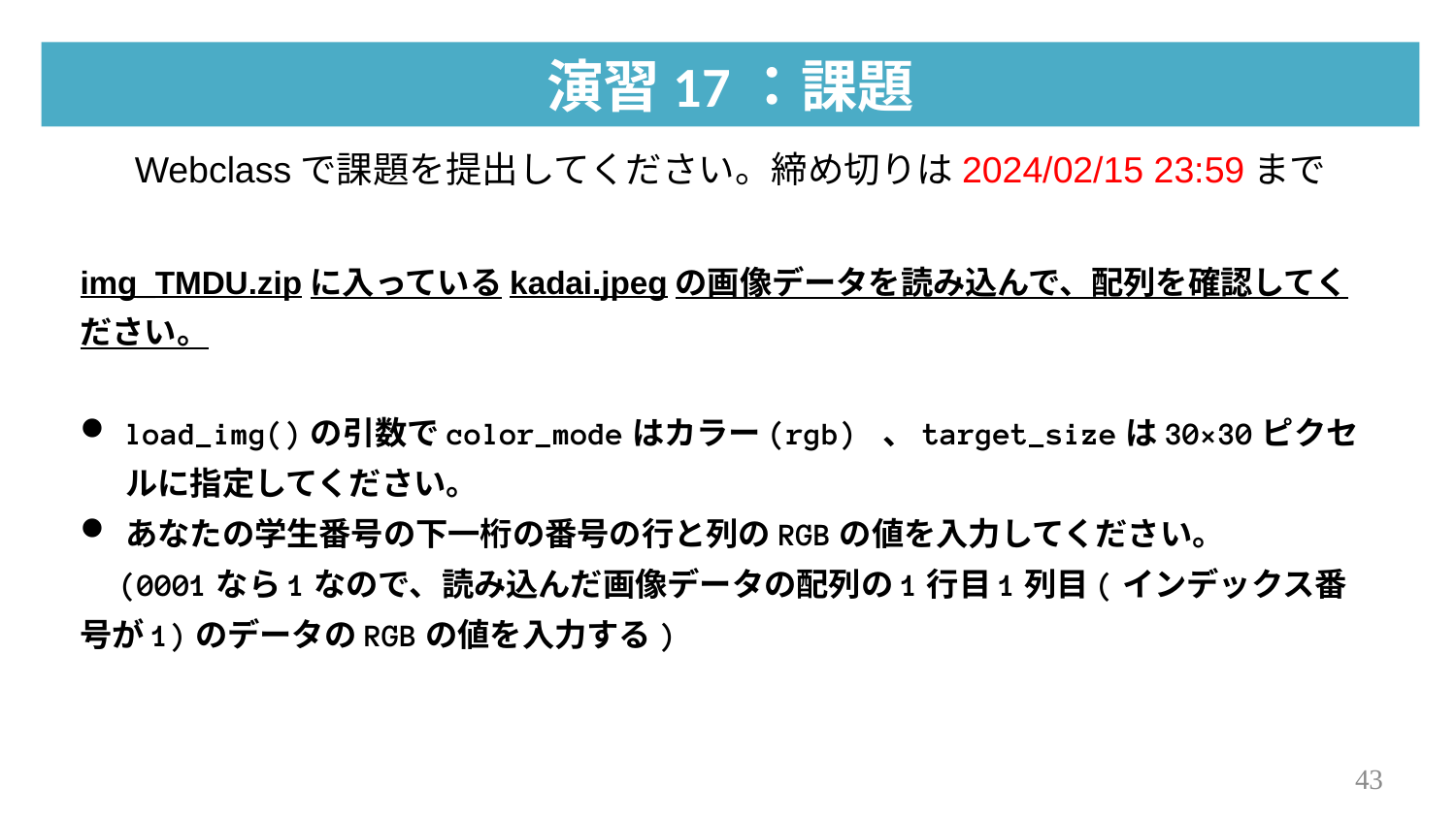

演習17：課題
Webclassで課題を提出してください。締め切りは2024/02/15 23:59まで
img_TMDU.zipに入っているkadai.jpegの画像データを読み込んで、配列を確認してください。

load_img()の引数でcolor_modeはカラー(rgb) 、target_sizeは30×30ピクセルに指定してください。
あなたの学生番号の下一桁の番号の行と列のRGBの値を入力してください。
　(0001なら1なので、読み込んだ画像データの配列の1行目1列目(インデックス番号が1)のデータのRGBの値を入力する)
43